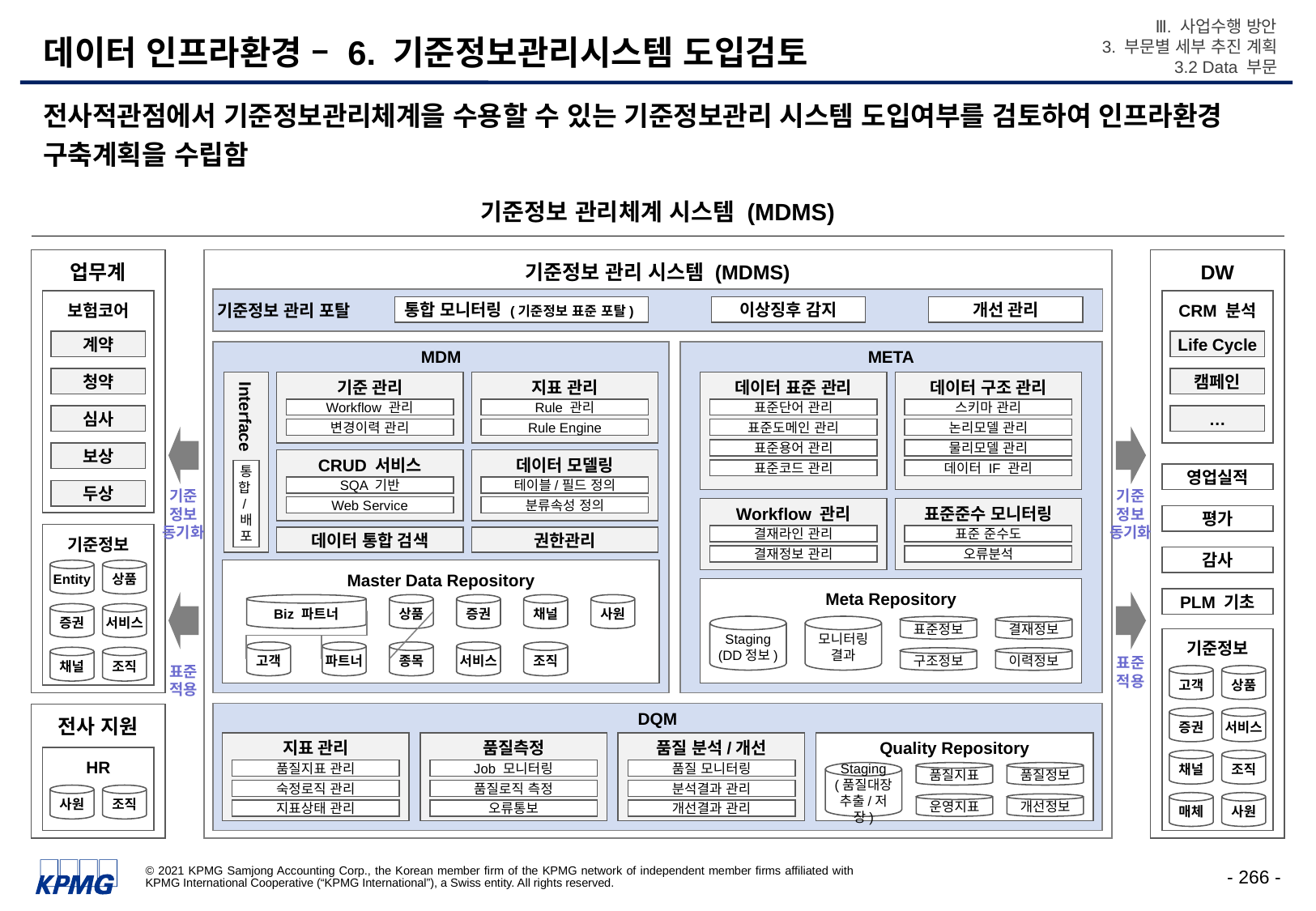

Ⅲ. 사업수행 방안
3. 부문별 세부 추진 계획
3.2 Data 부문
# 데이터 인프라환경 – 6. 기준정보관리시스템 도입검토
전사적관점에서 기준정보관리체계을 수용할 수 있는 기준정보관리 시스템 도입여부를 검토하여 인프라환경 구축계획을 수립함
기준정보 관리체계 시스템 (MDMS)
기준정보 관리 시스템 (MDMS)
DW
업무계
기준정보 관리 포탈
보험코어
CRM 분석
통합 모니터링 (기준정보 표준 포탈)
이상징후 감지
개선 관리
계약
청약
심사
보상
두상
Life Cycle
MDM
META
캠페인
Interface
기준 관리
지표 관리
데이터 표준 관리
데이터 구조 관리
Workflow 관리
Rule 관리
표준단어 관리
스키마 관리
…
변경이력 관리
Rule Engine
표준도메인 관리
논리모델 관리

표준용어 관리
물리모델 관리
CRUD 서비스
데이터 모델링
표준코드 관리
데이터 IF 관리
통합/배포
영업실적
SQA 기반
테이블/필드 정의
기준
정보
동기화
기준
정보
동기화
Web Service
분류속성 정의
Workflow 관리
표준준수 모니터링
평가
기준정보
결재라인 관리
표준 준수도
데이터 통합 검색
권한관리
결재정보 관리
오류분석
감사
Master Data Repository
Entity
상품
Meta Repository
PLM 기초

Biz 파트너
상품
증권
채널
사원
증권
서비스
Staging
(DD정보)
모니터링
결과
표준정보
결재정보
기준정보
고객
파트너
종목
서비스
조직
표준
적용
채널
조직
구조정보
이력정보
표준
적용
고객
상품
DQM
전사 지원
증권
서비스
지표 관리
품질측정
품질 분석/개선
Quality Repository
HR
채널
조직
품질지표 관리
Job 모니터링
품질로직 측정
오류통보
품질 모니터링
Staging
(품질대장
추출/저장)
품질지표
품질정보
숙정로직 관리
분석결과 관리
사원
조직
매체
사원
운영지표
개선정보
지표상태 관리
개선결과 관리